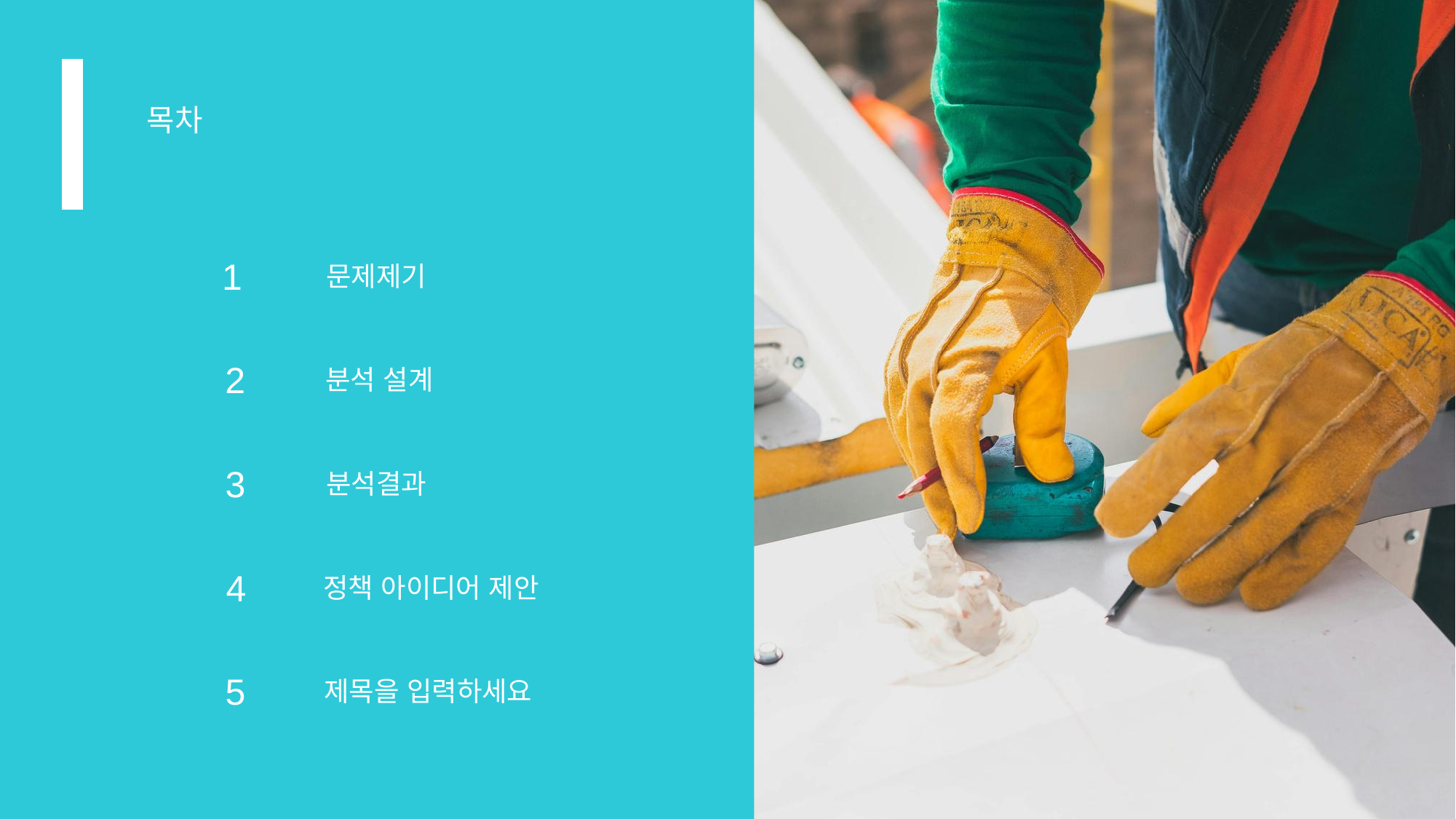

목차
table of contents
1
문제제기
2
분석 설계
3
분석결과
4
정책 아이디어 제안
5
제목을 입력하세요